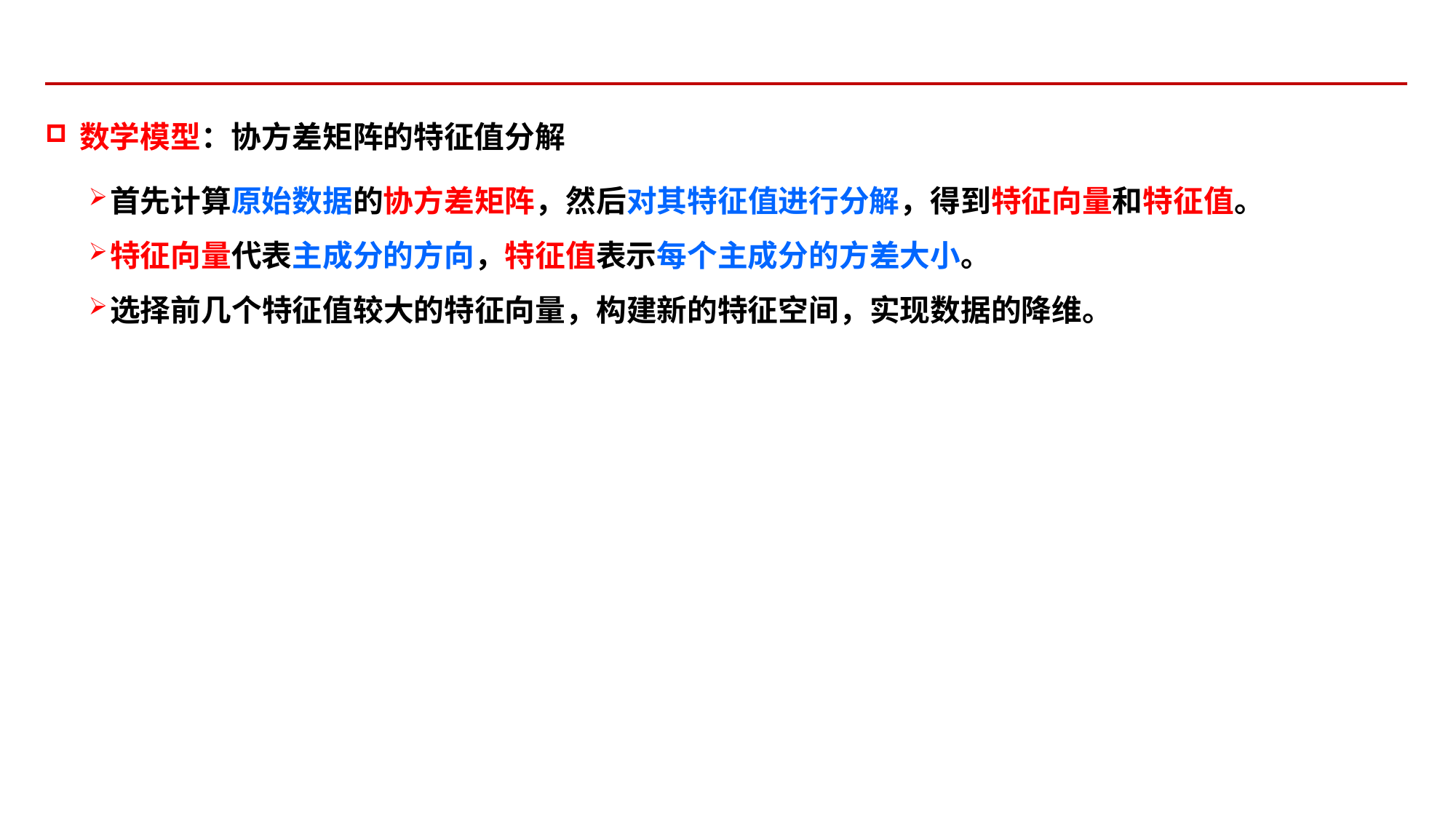

数学模型：协方差矩阵的特征值分解
首先计算原始数据的协方差矩阵，然后对其特征值进行分解，得到特征向量和特征值。
特征向量代表主成分的方向，特征值表示每个主成分的方差大小。
选择前几个特征值较大的特征向量，构建新的特征空间，实现数据的降维‌。